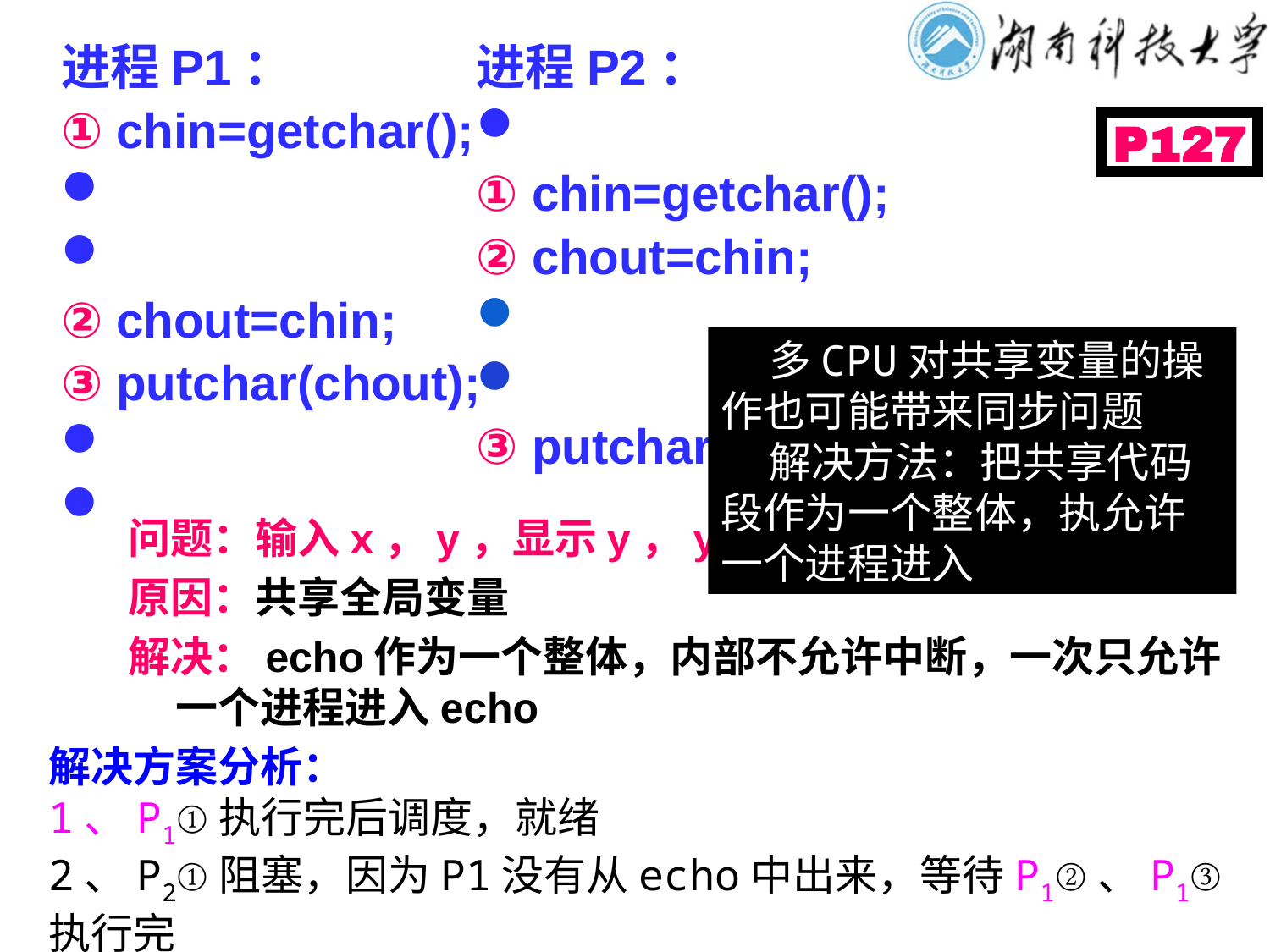

进程P1：
① chin=getchar();

② chout=chin;
③ putchar(chout);

进程P2：

① chin=getchar();
② chout=chin;

③ putchar(chout);

P127

    多CPU对共享变量的操作也可能带来同步问题
    解决方法：把共享代码段作为一个整体，执允许一个进程进入
问题：输入x，y，显示y，y
原因：共享全局变量
解决：echo作为一个整体，内部不允许中断，一次只允许一个进程进入echo

解决方案分析：
1、P1①执行完后调度，就绪
2、P2①阻塞，因为P1没有从echo中出来，等待P1②、P1③执行完
3、P2①P2②P2③执行